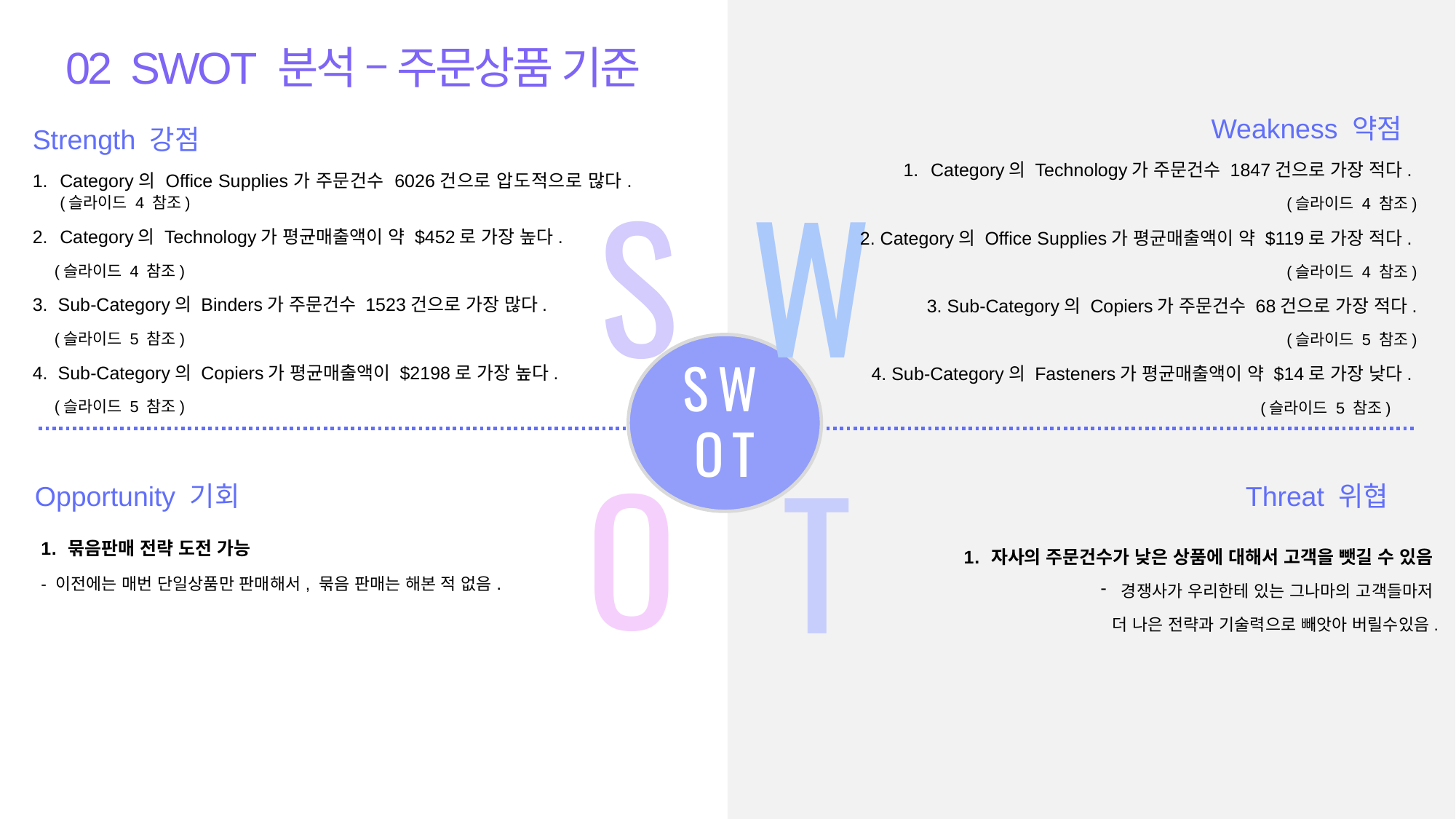

02  SWOT 분석 – 주문상품 기준
Weakness 약점
Strength 강점
Category의 Technology가 주문건수 1847건으로 가장 적다.
(슬라이드 4 참조)
2. Category의 Office Supplies가 평균매출액이 약 $119로 가장 적다.
(슬라이드 4 참조)
3. Sub-Category의 Copiers가 주문건수 68건으로 가장 적다.
(슬라이드 5 참조)
4. Sub-Category의 Fasteners가 평균매출액이 약 $14로 가장 낮다.
(슬라이드 5 참조)

Category의 Office Supplies가 주문건수 6026건으로 압도적으로 많다. (슬라이드 4 참조)
Category의 Technology가 평균매출액이 약 $452로 가장 높다.
     (슬라이드 4 참조)
3.  Sub-Category의 Binders가 주문건수 1523건으로 가장 많다.
     (슬라이드 5 참조)
4.  Sub-Category의 Copiers가 평균매출액이 $2198로 가장 높다.
     (슬라이드 5 참조)
S
W
SWOT
O
T
Opportunity 기회
Threat 위협
묶음판매 전략 도전 가능
- 이전에는 매번 단일상품만 판매해서, 묶음 판매는 해본 적 없음.
자사의 주문건수가 낮은 상품에 대해서 고객을 뺏길 수 있음
경쟁사가 우리한테 있는 그나마의 고객들마저
더 나은 전략과 기술력으로 빼앗아 버릴수있음.